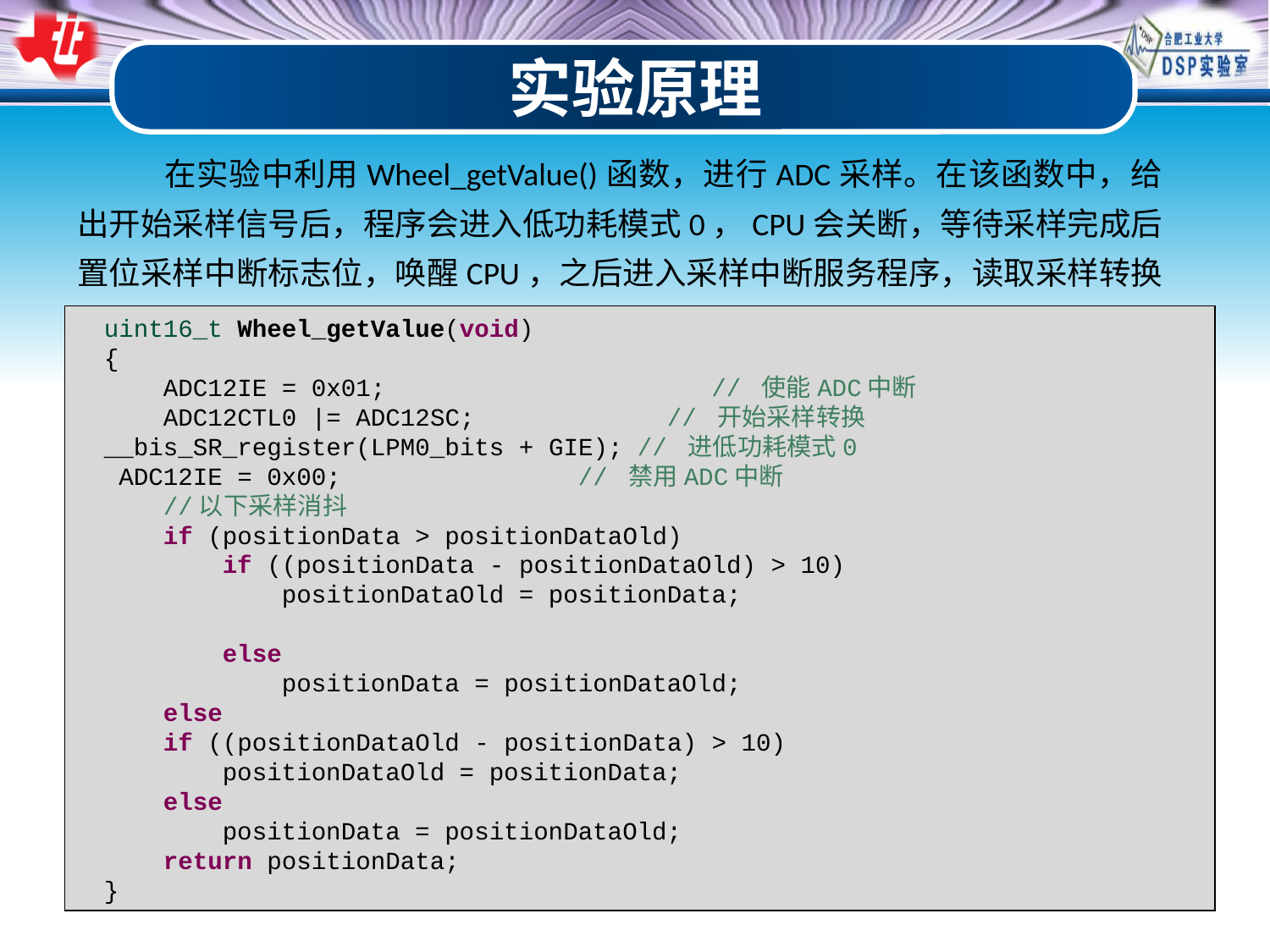

实验原理
          在实验中利用Wheel_getValue()函数，进行ADC采样。在该函数中，给出开始采样信号后，程序会进入低功耗模式0，CPU会关断，等待采样完成后置位采样中断标志位，唤醒CPU，之后进入采样中断服务程序，读取采样转换值。
uint16_t Wheel_getValue(void)
{
    ADC12IE = 0x01;                      // 使能ADC中断
    ADC12CTL0 |= ADC12SC;             // 开始采样转换
__bis_SR_register(LPM0_bits + GIE); // 进低功耗模式0
 ADC12IE = 0x00;                // 禁用ADC中断
    //以下采样消抖
    if (positionData > positionDataOld)
        if ((positionData - positionDataOld) > 10)
            positionDataOld = positionData;
        else
            positionData = positionDataOld;
    else
    if ((positionDataOld - positionData) > 10)
        positionDataOld = positionData;
    else
        positionData = positionDataOld;
    return positionData;
}